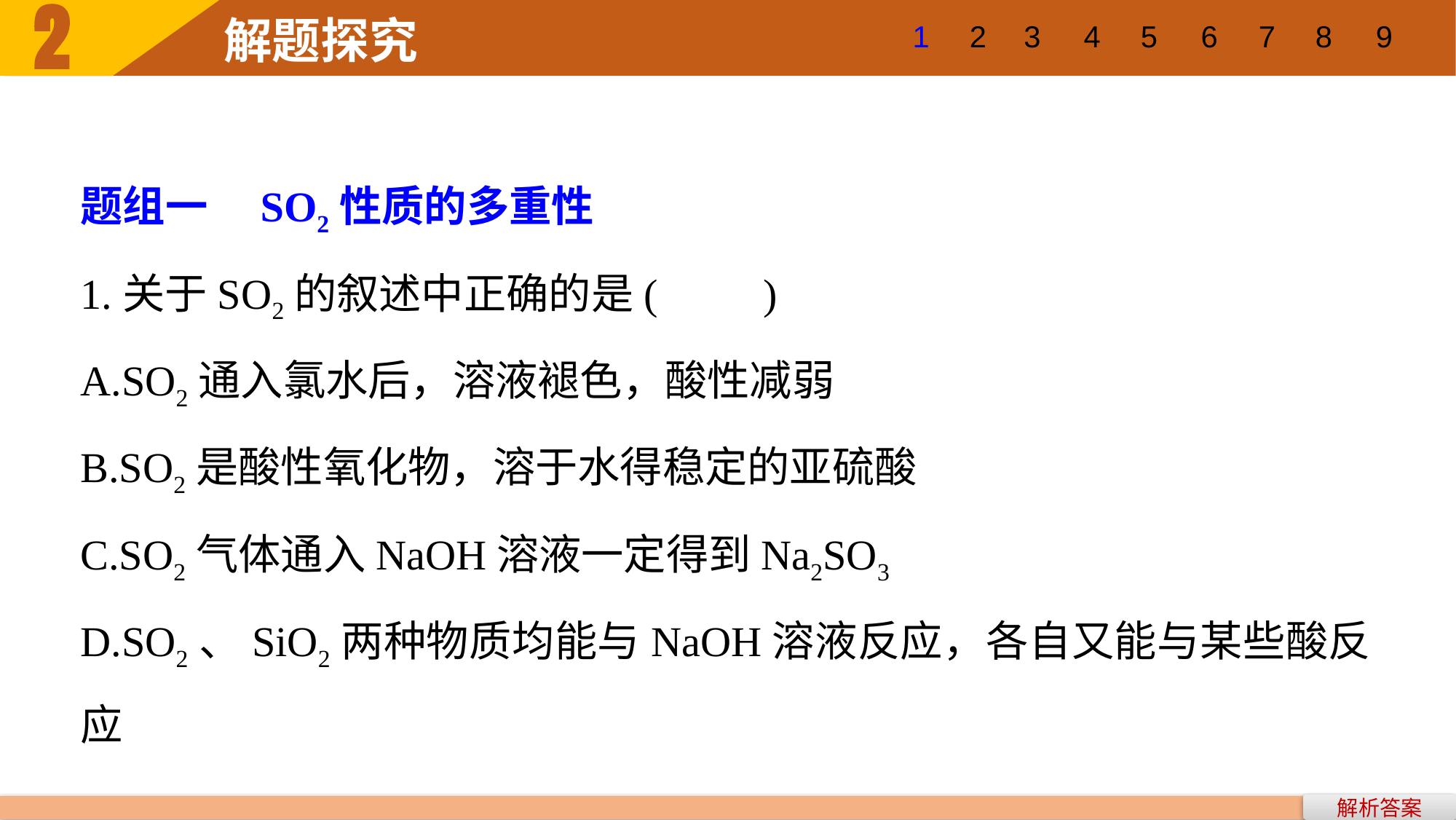

7
8
9
1
2
3
4
5
6
题组一　SO2性质的多重性
1.关于SO2的叙述中正确的是(　　)
A.SO2通入氯水后，溶液褪色，酸性减弱
B.SO2是酸性氧化物，溶于水得稳定的亚硫酸
C.SO2气体通入NaOH溶液一定得到Na2SO3
D.SO2、SiO2两种物质均能与NaOH溶液反应，各自又能与某些酸反应
解析答案